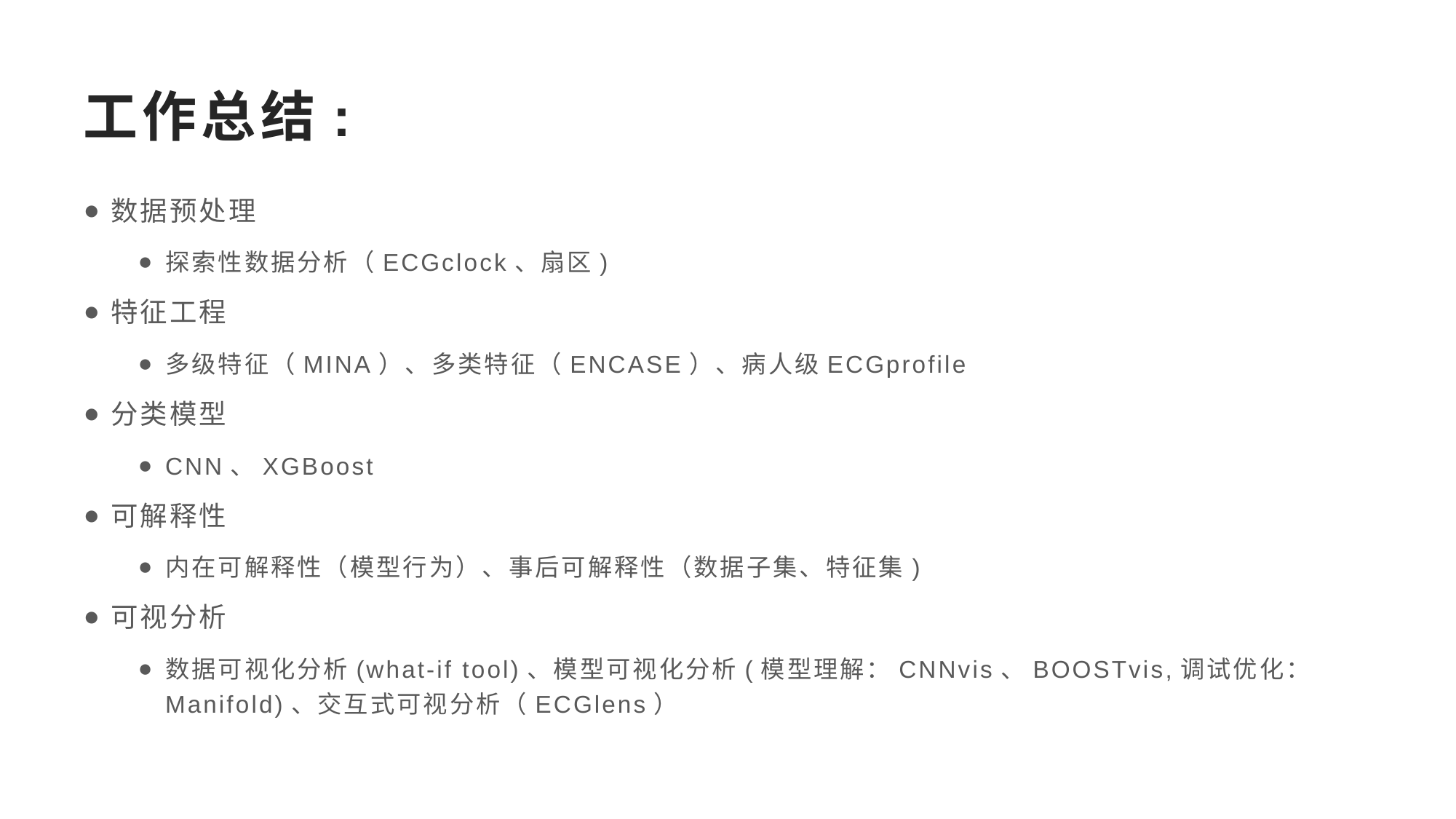

# 工作总结:
数据预处理
探索性数据分析（ECGclock、扇区)
特征工程
多级特征（MINA）、多类特征（ENCASE）、病人级ECGprofile
分类模型
CNN、XGBoost
可解释性
内在可解释性（模型行为）、事后可解释性（数据子集、特征集)
可视分析
数据可视化分析(what-if tool)、模型可视化分析(模型理解：CNNvis、BOOSTvis,调试优化：Manifold)、交互式可视分析（ECGlens）